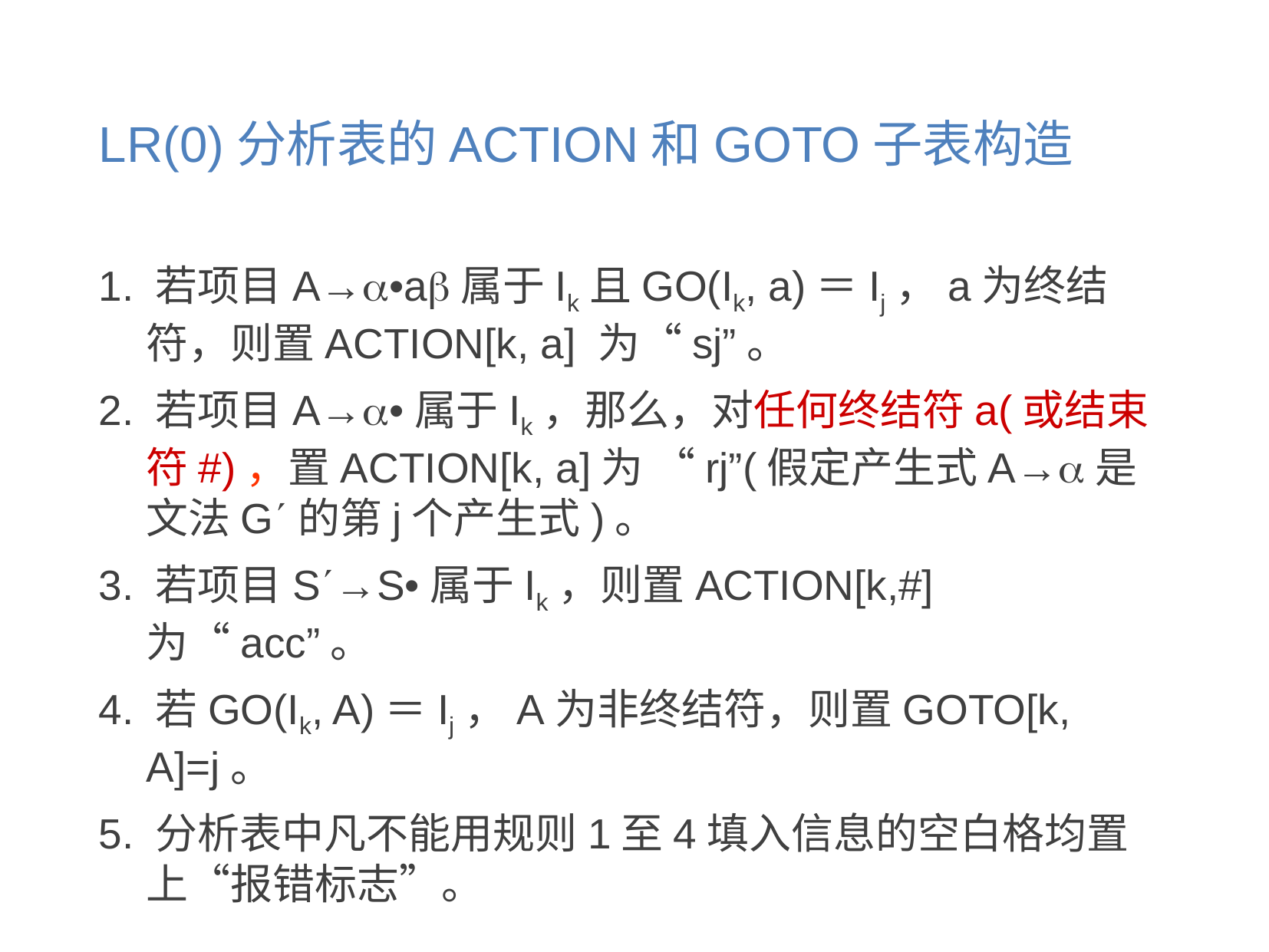

# LR(0)分析表的ACTION和GOTO子表构造
1. 若项目A→α•aβ属于Ik且GO(Ik, a)＝Ij，a为终结符，则置ACTION[k, a] 为“sj”。
2. 若项目A→α•属于Ik，那么，对任何终结符a(或结束符#)，置ACTION[k, a]为 “rj”(假定产生式A→α是文法G′的第j个产生式)。
3. 若项目S′→S•属于Ik，则置ACTION[k,#]为“acc”。
4. 若GO(Ik, A)＝Ij，A为非终结符，则置GOTO[k, A]=j。
5. 分析表中凡不能用规则1至4填入信息的空白格均置上“报错标志”。